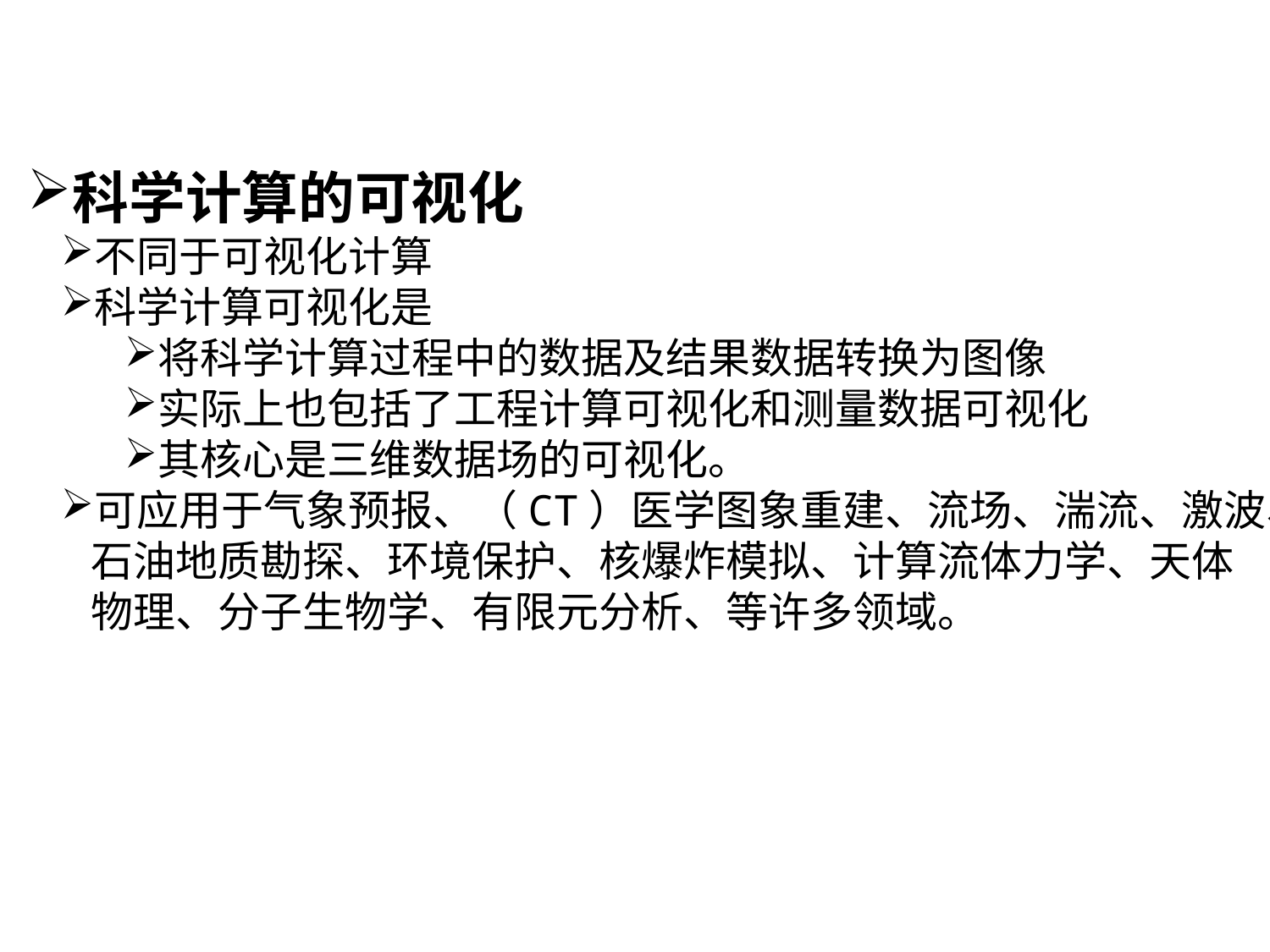

科学计算的可视化
不同于可视化计算
科学计算可视化是
将科学计算过程中的数据及结果数据转换为图像
实际上也包括了工程计算可视化和测量数据可视化
其核心是三维数据场的可视化。
可应用于气象预报、（CT）医学图象重建、流场、湍流、激波、石油地质勘探、环境保护、核爆炸模拟、计算流体力学、天体物理、分子生物学、有限元分析、等许多领域。